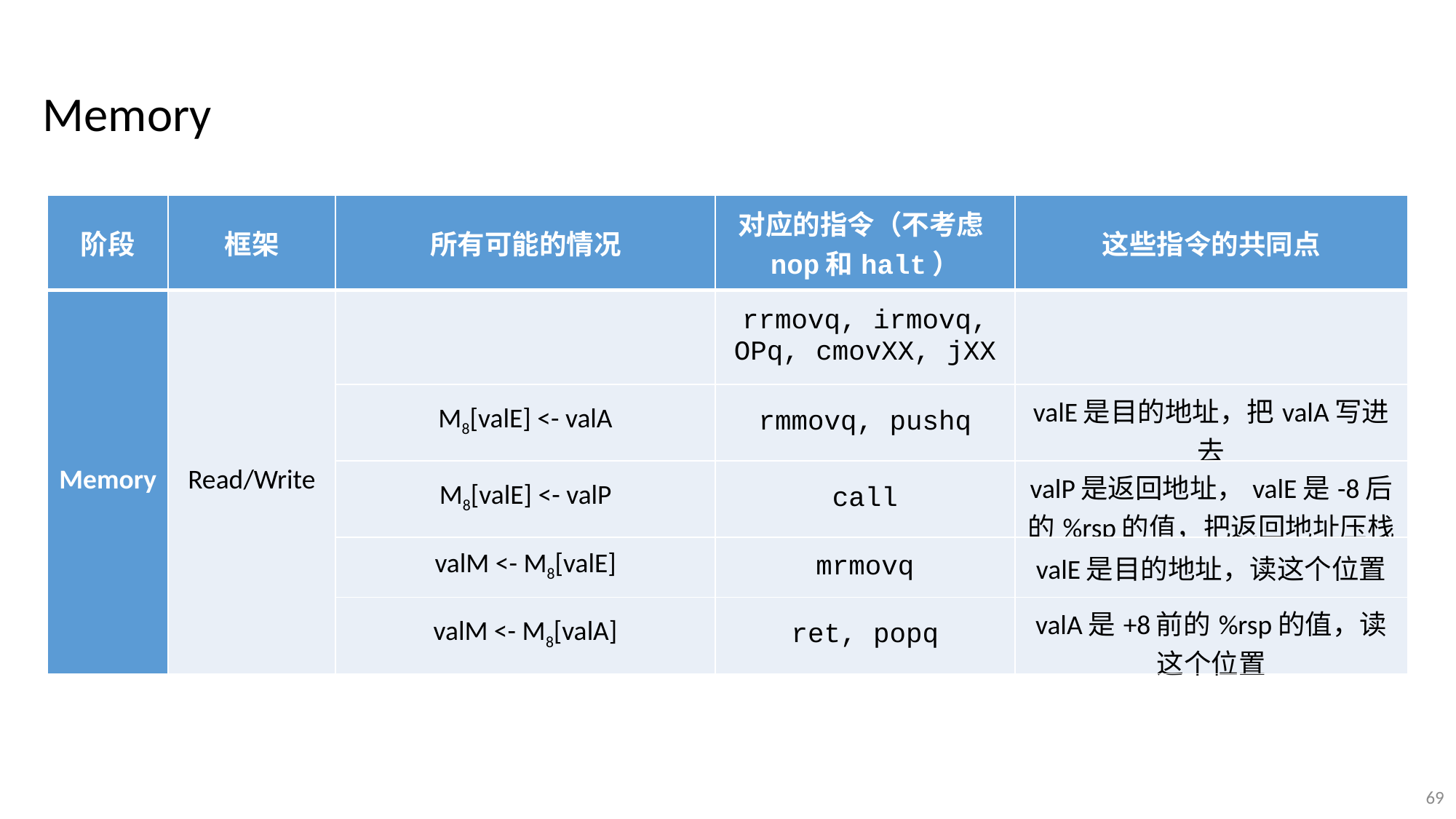

Memory
| 阶段 | 框架 | 所有可能的情况 | 对应的指令（不考虑nop和halt） | 这些指令的共同点 |
| --- | --- | --- | --- | --- |
| Memory | Read/Write |  | rrmovq, irmovq, OPq, cmovXX, jXX |  |
| Execute | valE | M8[valE] <- valA | rmmovq, pushq | valE是目的地址，把valA写进去 |
|  |  | M8[valE] <- valP | call | valP是返回地址，valE是-8后的%rsp的值，把返回地址压栈 |
|  |  | valM <- M8[valE] | mrmovq | valE是目的地址，读这个位置 |
|  |  | valM <- M8[valA] | ret, popq | valA是+8前的%rsp的值，读这个位置 |
69